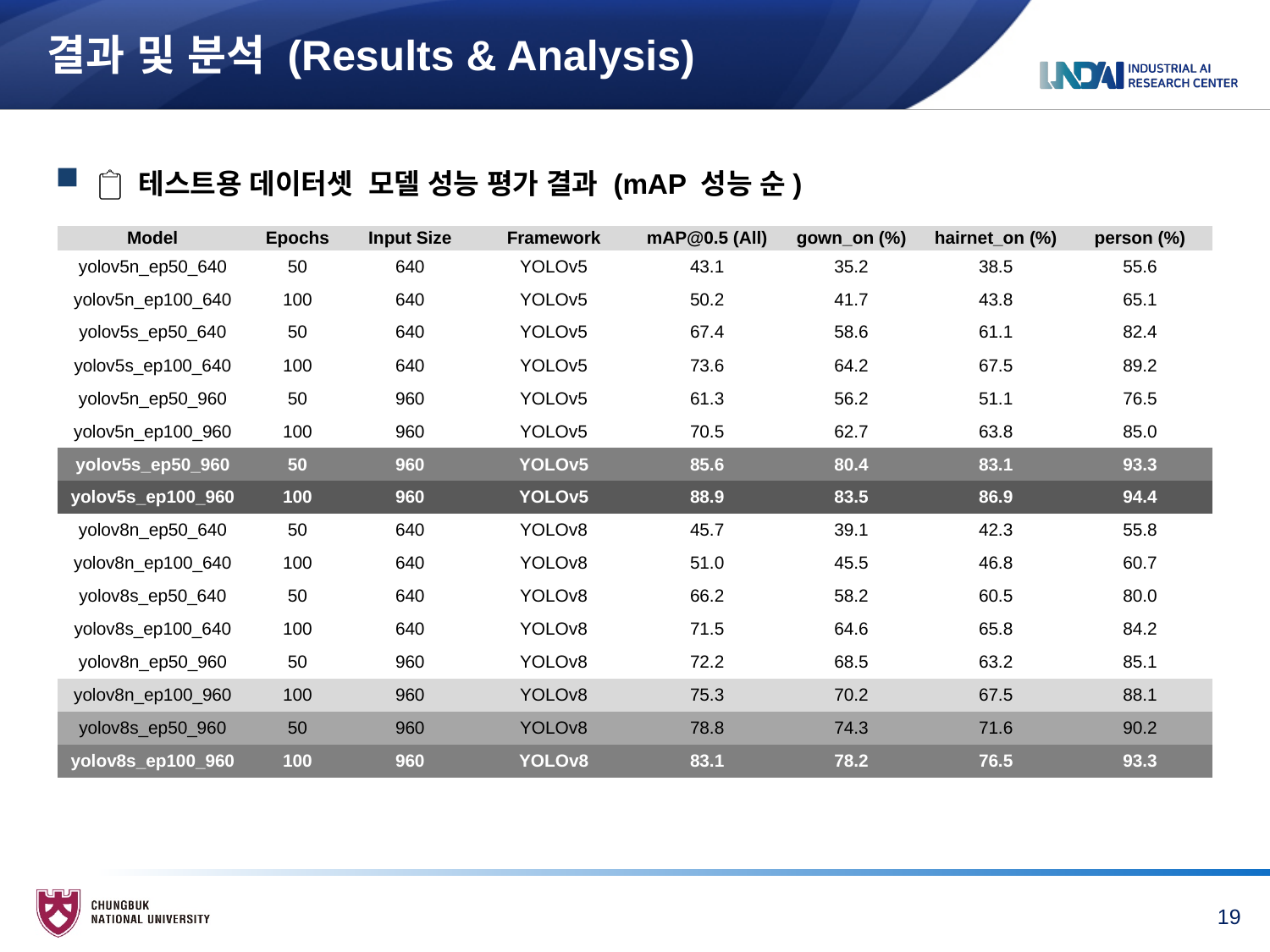

# 결과 및 분석 (Results & Analysis)
 📋 테스트용 데이터셋  모델 성능 평가 결과 (mAP 성능 순)
| Model | Epochs | Input Size | Framework | mAP@0.5 (All) | gown\_on (%) | hairnet\_on (%) | person (%) |
| --- | --- | --- | --- | --- | --- | --- | --- |
| yolov5n\_ep50\_640 | 50 | 640 | YOLOv5 | 43.1 | 35.2 | 38.5 | 55.6 |
| yolov5n\_ep100\_640 | 100 | 640 | YOLOv5 | 50.2 | 41.7 | 43.8 | 65.1 |
| yolov5s\_ep50\_640 | 50 | 640 | YOLOv5 | 67.4 | 58.6 | 61.1 | 82.4 |
| yolov5s\_ep100\_640 | 100 | 640 | YOLOv5 | 73.6 | 64.2 | 67.5 | 89.2 |
| yolov5n\_ep50\_960 | 50 | 960 | YOLOv5 | 61.3 | 56.2 | 51.1 | 76.5 |
| yolov5n\_ep100\_960 | 100 | 960 | YOLOv5 | 70.5 | 62.7 | 63.8 | 85.0 |
| yolov5s\_ep50\_960 | 50 | 960 | YOLOv5 | 85.6 | 80.4 | 83.1 | 93.3 |
| yolov5s\_ep100\_960 | 100 | 960 | YOLOv5 | 88.9 | 83.5 | 86.9 | 94.4 |
| yolov8n\_ep50\_640 | 50 | 640 | YOLOv8 | 45.7 | 39.1 | 42.3 | 55.8 |
| yolov8n\_ep100\_640 | 100 | 640 | YOLOv8 | 51.0 | 45.5 | 46.8 | 60.7 |
| yolov8s\_ep50\_640 | 50 | 640 | YOLOv8 | 66.2 | 58.2 | 60.5 | 80.0 |
| yolov8s\_ep100\_640 | 100 | 640 | YOLOv8 | 71.5 | 64.6 | 65.8 | 84.2 |
| yolov8n\_ep50\_960 | 50 | 960 | YOLOv8 | 72.2 | 68.5 | 63.2 | 85.1 |
| yolov8n\_ep100\_960 | 100 | 960 | YOLOv8 | 75.3 | 70.2 | 67.5 | 88.1 |
| yolov8s\_ep50\_960 | 50 | 960 | YOLOv8 | 78.8 | 74.3 | 71.6 | 90.2 |
| yolov8s\_ep100\_960 | 100 | 960 | YOLOv8 | 83.1 | 78.2 | 76.5 | 93.3 |